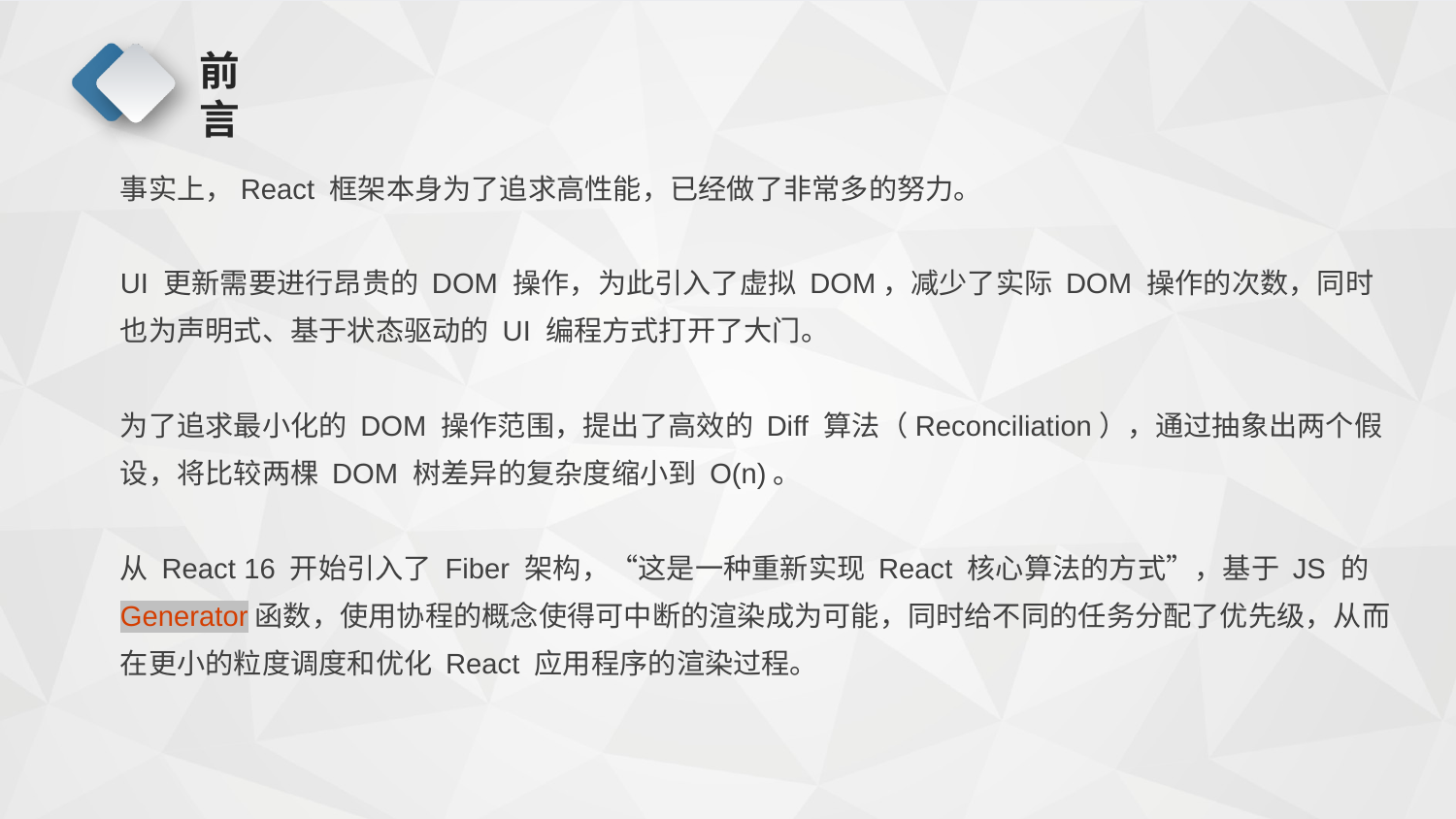

# 前言
事实上，React 框架本身为了追求高性能，已经做了非常多的努力。

UI 更新需要进行昂贵的 DOM 操作，为此引入了虚拟 DOM，减少了实际 DOM 操作的次数，同时也为声明式、基于状态驱动的 UI 编程方式打开了大门。

为了追求最小化的 DOM 操作范围，提出了高效的 Diff 算法（Reconciliation），通过抽象出两个假设，将比较两棵 DOM 树差异的复杂度缩小到 O(n)。

从 React 16 开始引入了 Fiber 架构，“这是一种重新实现 React 核心算法的方式”，基于 JS 的Generator函数，使用协程的概念使得可中断的渲染成为可能，同时给不同的任务分配了优先级，从而在更小的粒度调度和优化 React 应用程序的渲染过程。